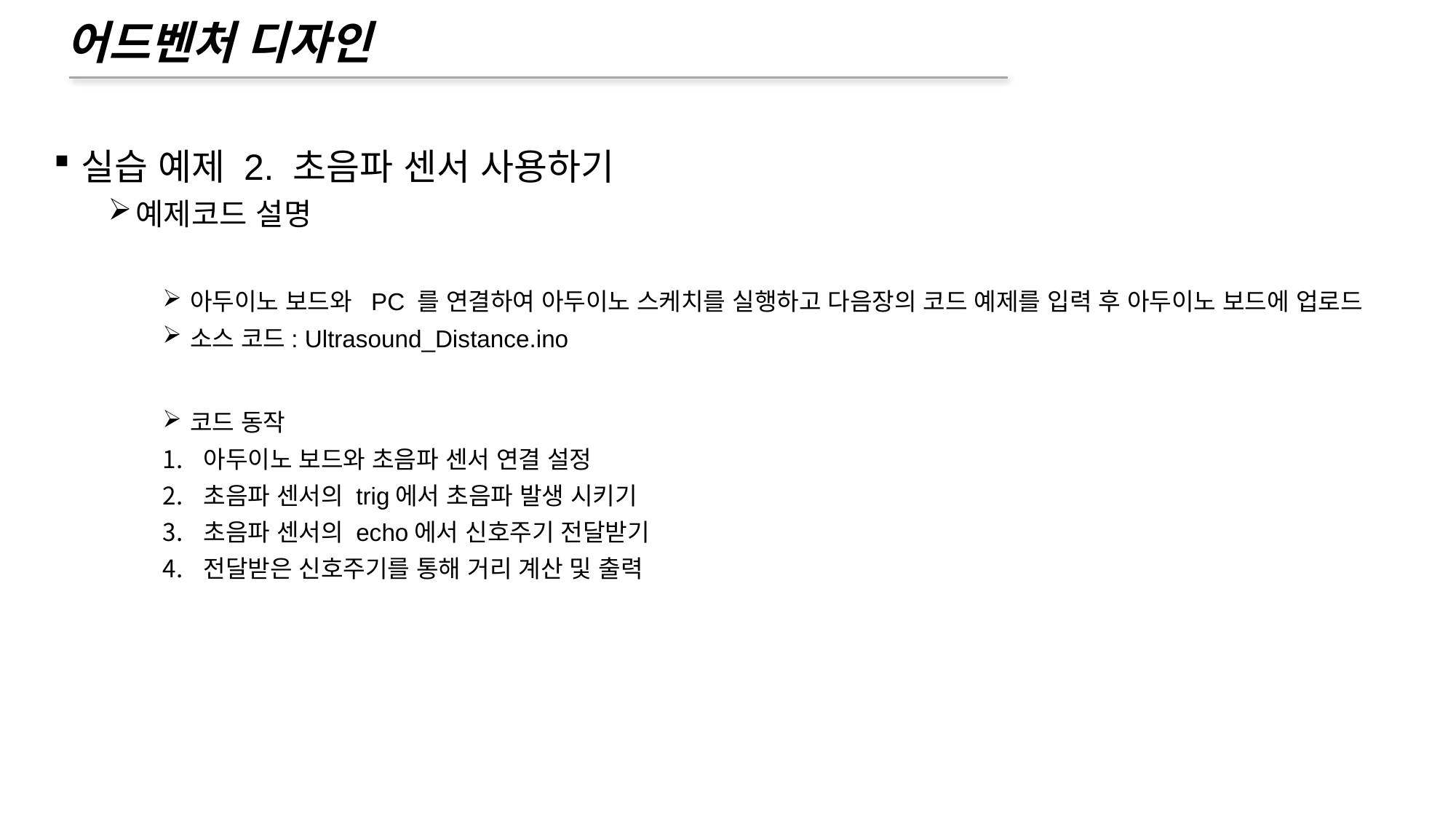

# 어드벤처 디자인
실습 예제 2. 초음파 센서 사용하기
예제코드 설명

아두이노 보드와  PC 를 연결하여 아두이노 스케치를 실행하고 다음장의 코드 예제를 입력 후 아두이노 보드에 업로드
소스 코드: Ultrasound_Distance.ino

코드 동작
아두이노 보드와 초음파 센서 연결 설정
초음파 센서의 trig에서 초음파 발생 시키기
초음파 센서의 echo에서 신호주기 전달받기
전달받은 신호주기를 통해 거리 계산 및 출력